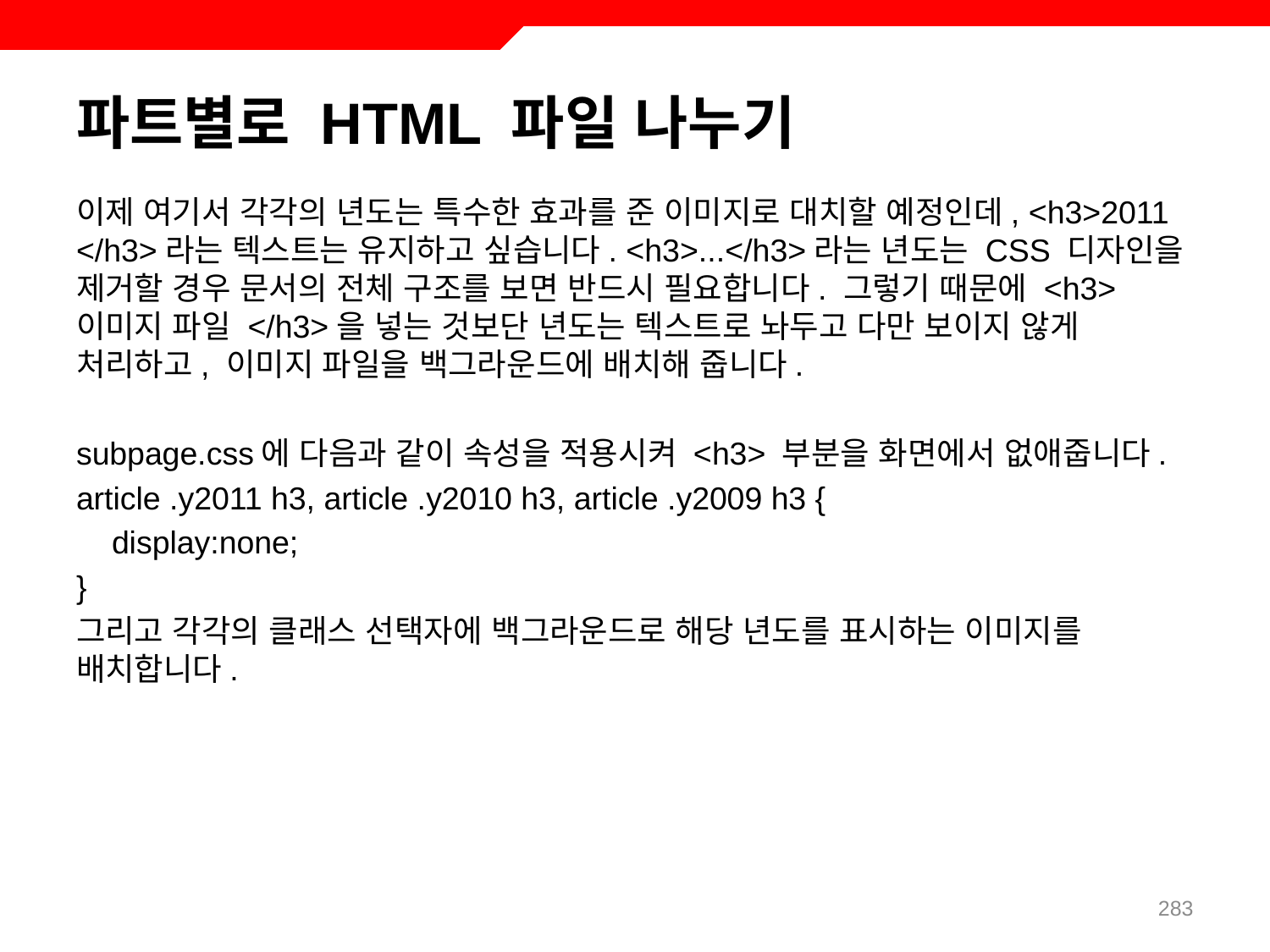

# 파트별로 HTML 파일 나누기
이제 여기서 각각의 년도는 특수한 효과를 준 이미지로 대치할 예정인데, <h3>2011 </h3>라는 텍스트는 유지하고 싶습니다. <h3>...</h3>라는 년도는 CSS 디자인을 제거할 경우 문서의 전체 구조를 보면 반드시 필요합니다. 그렇기 때문에 <h3> 이미지 파일 </h3>을 넣는 것보단 년도는 텍스트로 놔두고 다만 보이지 않게 처리하고, 이미지 파일을 백그라운드에 배치해 줍니다.

subpage.css에 다음과 같이 속성을 적용시켜 <h3> 부분을 화면에서 없애줍니다.
article .y2011 h3, article .y2010 h3, article .y2009 h3 {
    display:none;
}
그리고 각각의 클래스 선택자에 백그라운드로 해당 년도를 표시하는 이미지를 배치합니다.
283